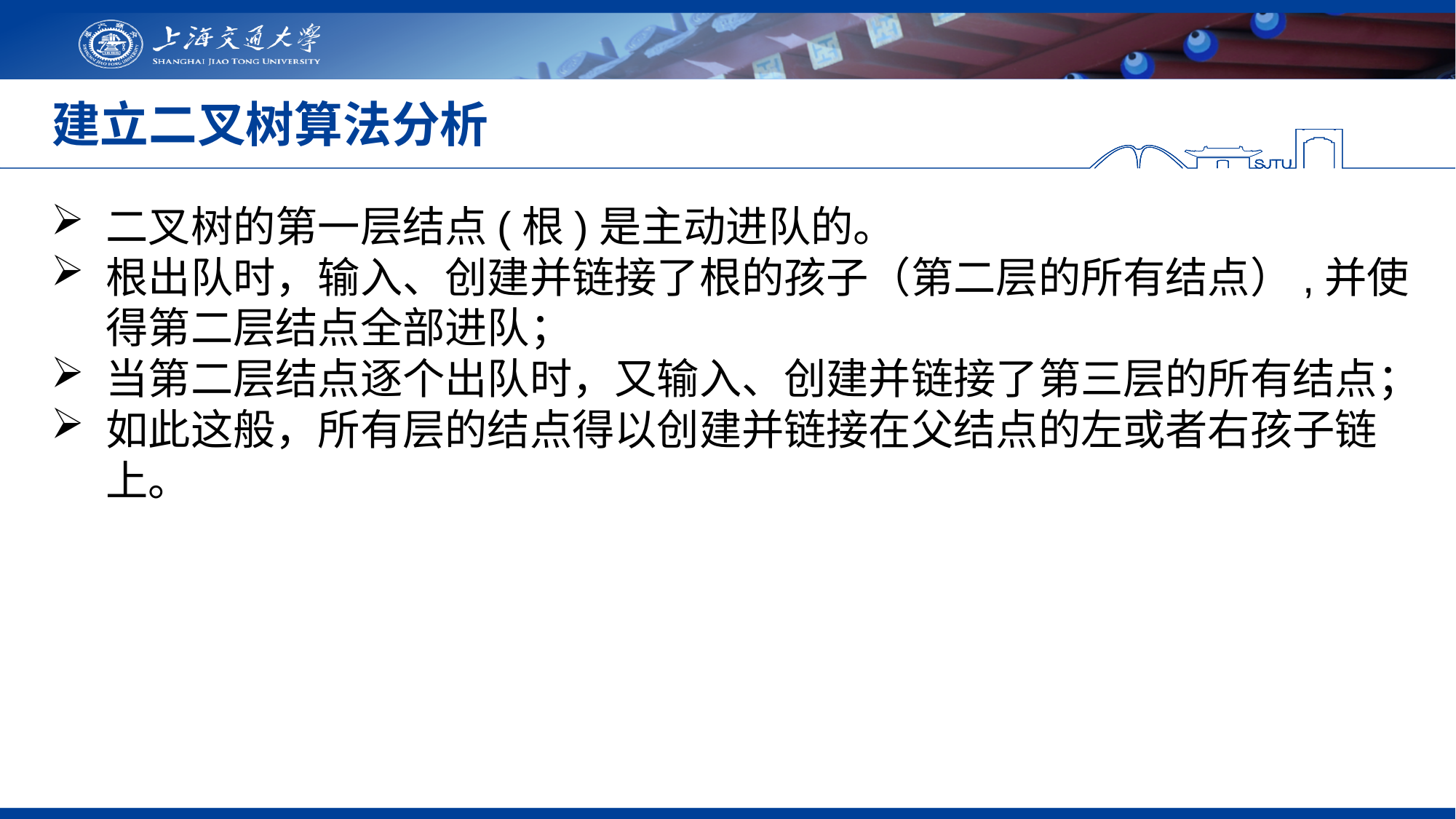

# 建立二叉树算法分析
二叉树的第一层结点(根)是主动进队的。
根出队时，输入、创建并链接了根的孩子（第二层的所有结点）,并使得第二层结点全部进队；
当第二层结点逐个出队时，又输入、创建并链接了第三层的所有结点；
如此这般，所有层的结点得以创建并链接在父结点的左或者右孩子链上。